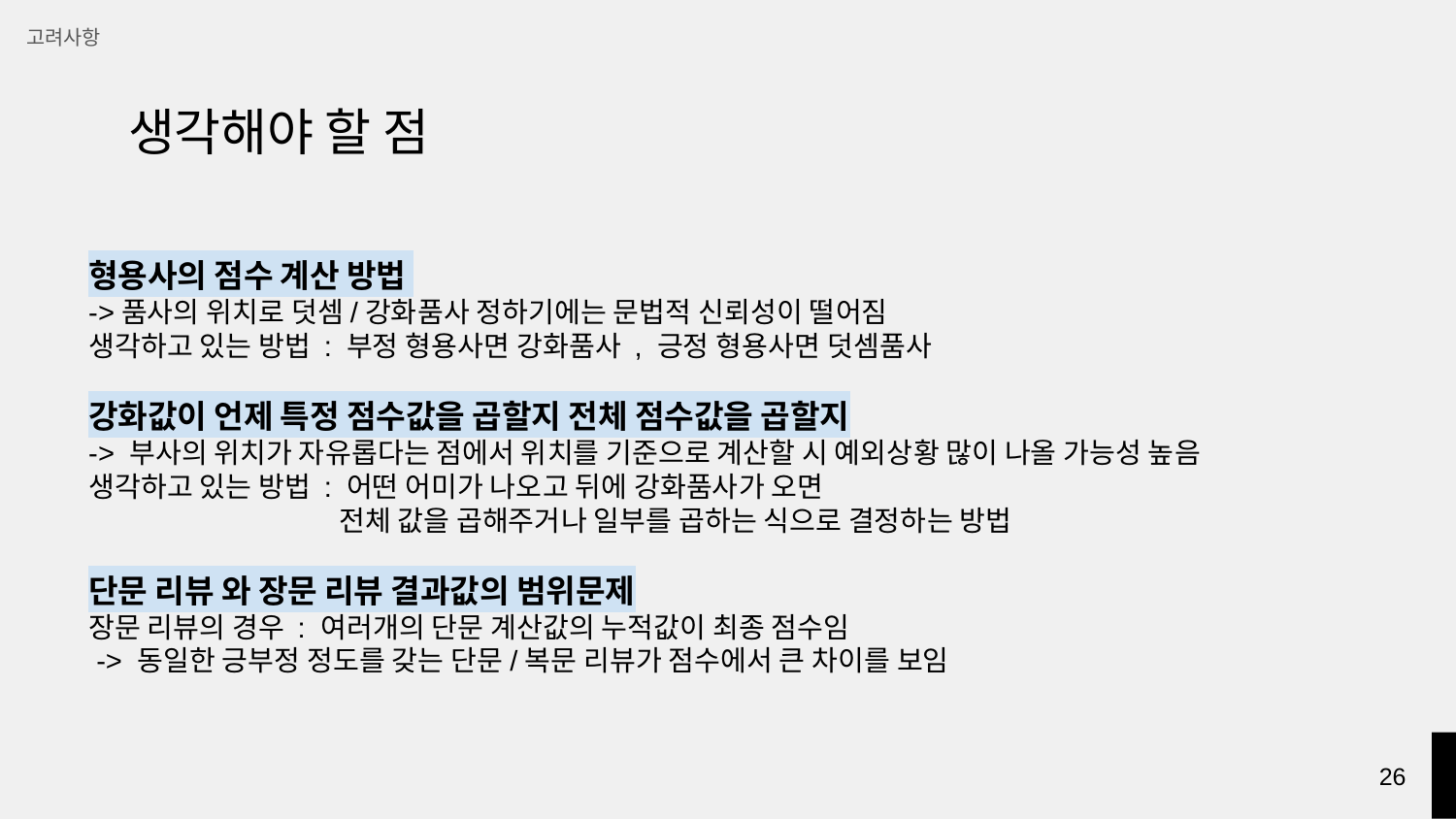

고려사항
# 생각해야 할 점
형용사의 점수 계산 방법
->품사의 위치로 덧셈/강화품사 정하기에는 문법적 신뢰성이 떨어짐
생각하고 있는 방법 : 부정 형용사면 강화품사 , 긍정 형용사면 덧셈품사

강화값이 언제 특정 점수값을 곱할지 전체 점수값을 곱할지
-> 부사의 위치가 자유롭다는 점에서 위치를 기준으로 계산할 시 예외상황 많이 나올 가능성 높음
생각하고 있는 방법 : 어떤 어미가 나오고 뒤에 강화품사가 오면
    전체 값을 곱해주거나 일부를 곱하는 식으로 결정하는 방법

단문 리뷰 와 장문 리뷰 결과값의 범위문제
장문 리뷰의 경우 : 여러개의 단문 계산값의 누적값이 최종 점수임
 -> 동일한 긍부정 정도를 갖는 단문/복문 리뷰가 점수에서 큰 차이를 보임
26